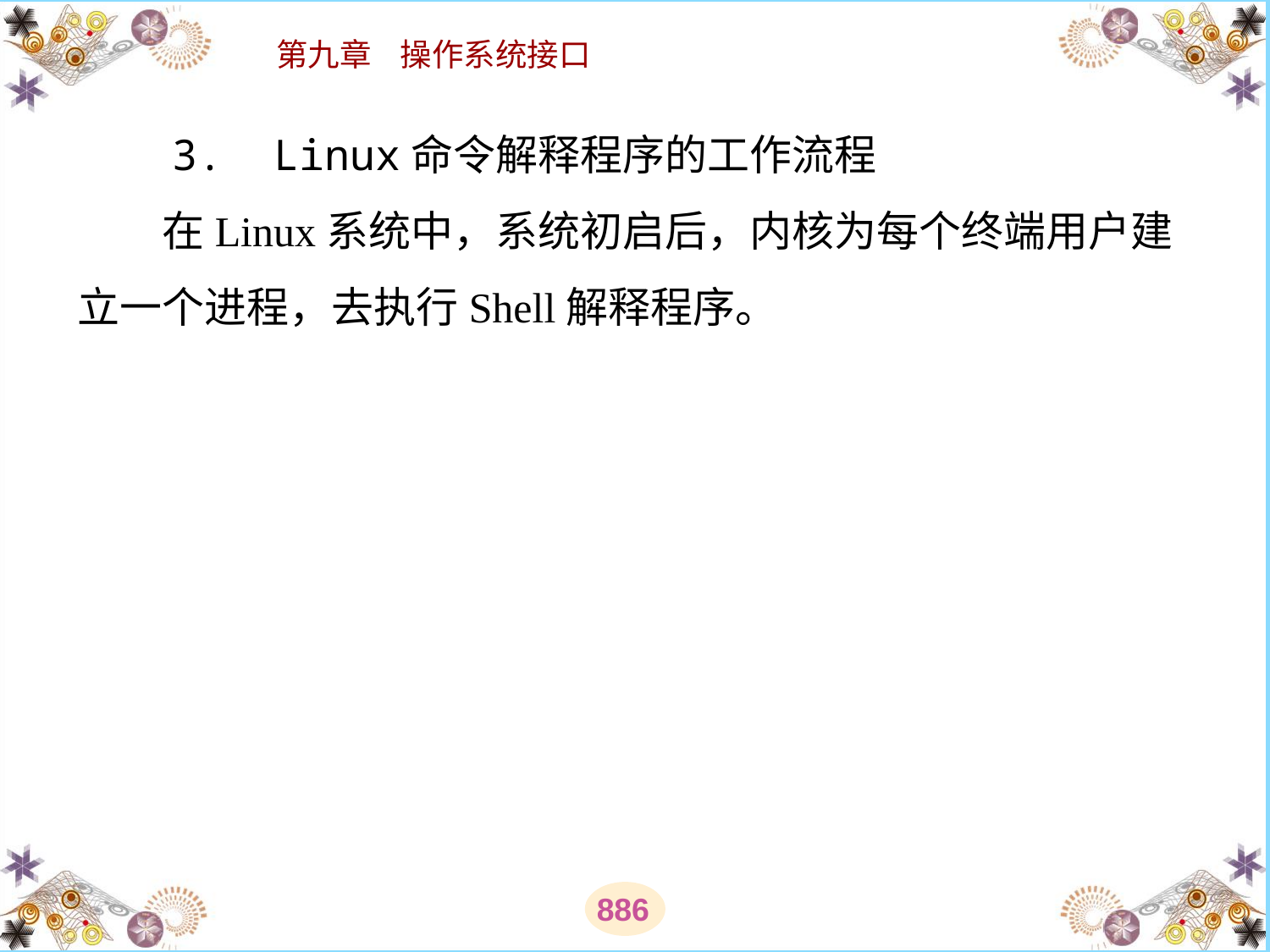

# 3.  Linux命令解释程序的工作流程 　　在Linux系统中，系统初启后，内核为每个终端用户建立一个进程，去执行Shell解释程序。